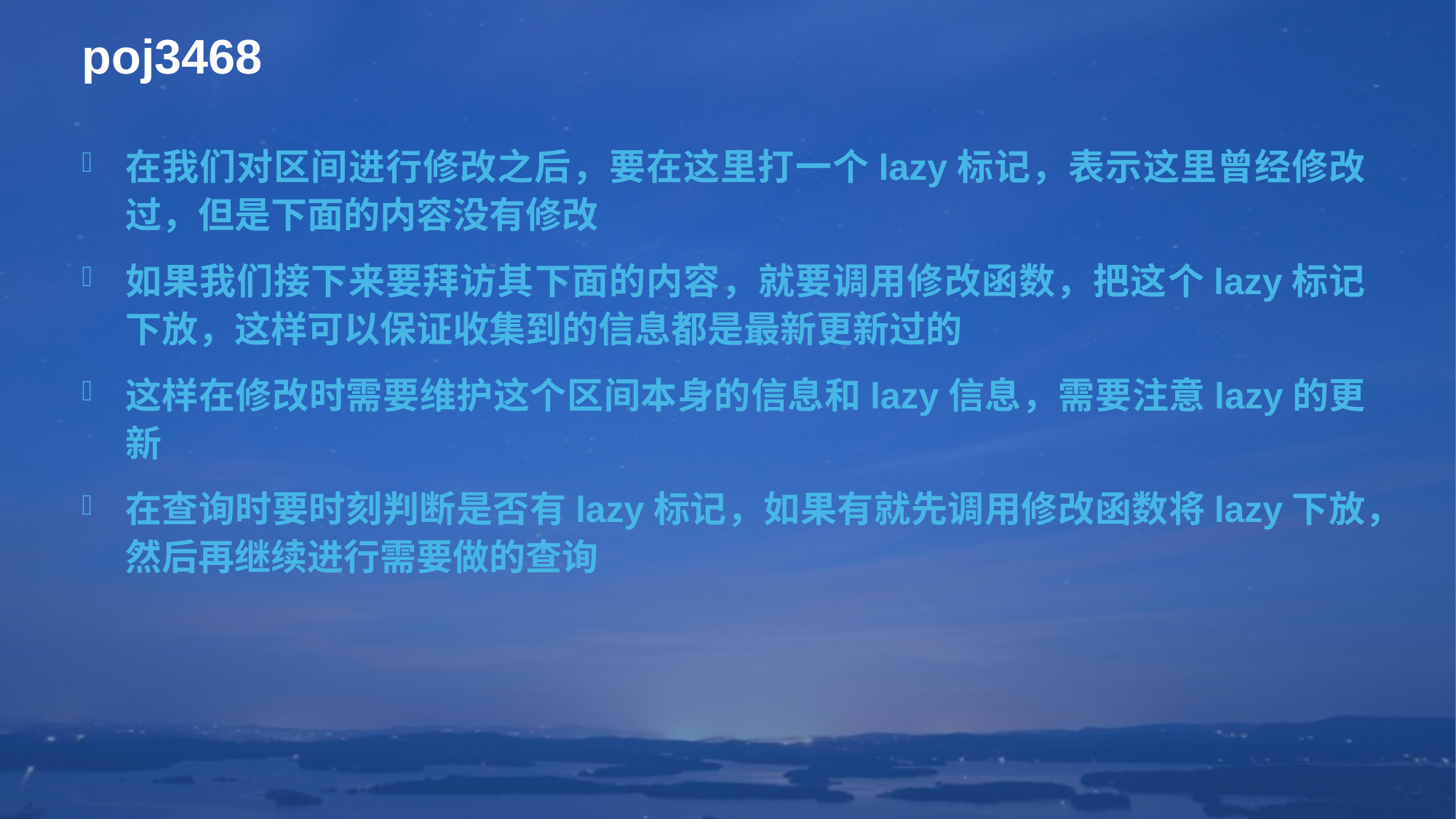

# poj3468
在我们对区间进行修改之后，要在这里打一个lazy标记，表示这里曾经修改过，但是下面的内容没有修改
如果我们接下来要拜访其下面的内容，就要调用修改函数，把这个lazy标记下放，这样可以保证收集到的信息都是最新更新过的
这样在修改时需要维护这个区间本身的信息和lazy信息，需要注意lazy的更新
在查询时要时刻判断是否有lazy标记，如果有就先调用修改函数将lazy下放，然后再继续进行需要做的查询